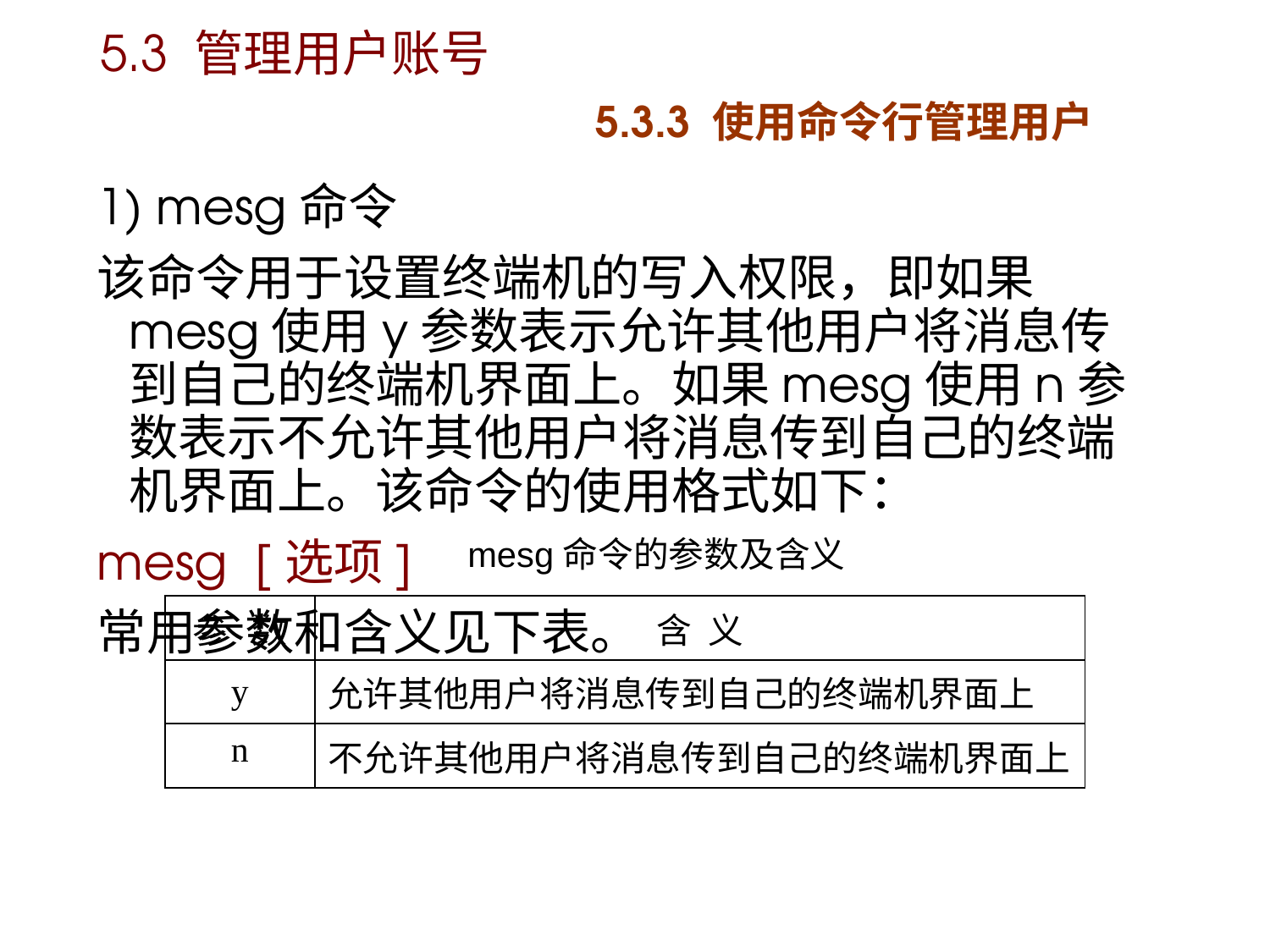

# 5.3 管理用户账号 5.3.3 使用命令行管理用户
1) mesg命令
该命令用于设置终端机的写入权限，即如果mesg使用y参数表示允许其他用户将消息传到自己的终端机界面上。如果mesg使用n参数表示不允许其他用户将消息传到自己的终端机界面上。该命令的使用格式如下：
mesg  [选项]
常用参数和含义见下表。
mesg命令的参数及含义
| 参 数 | 含 义 |
| --- | --- |
| y | 允许其他用户将消息传到自己的终端机界面上 |
| n | 不允许其他用户将消息传到自己的终端机界面上 |